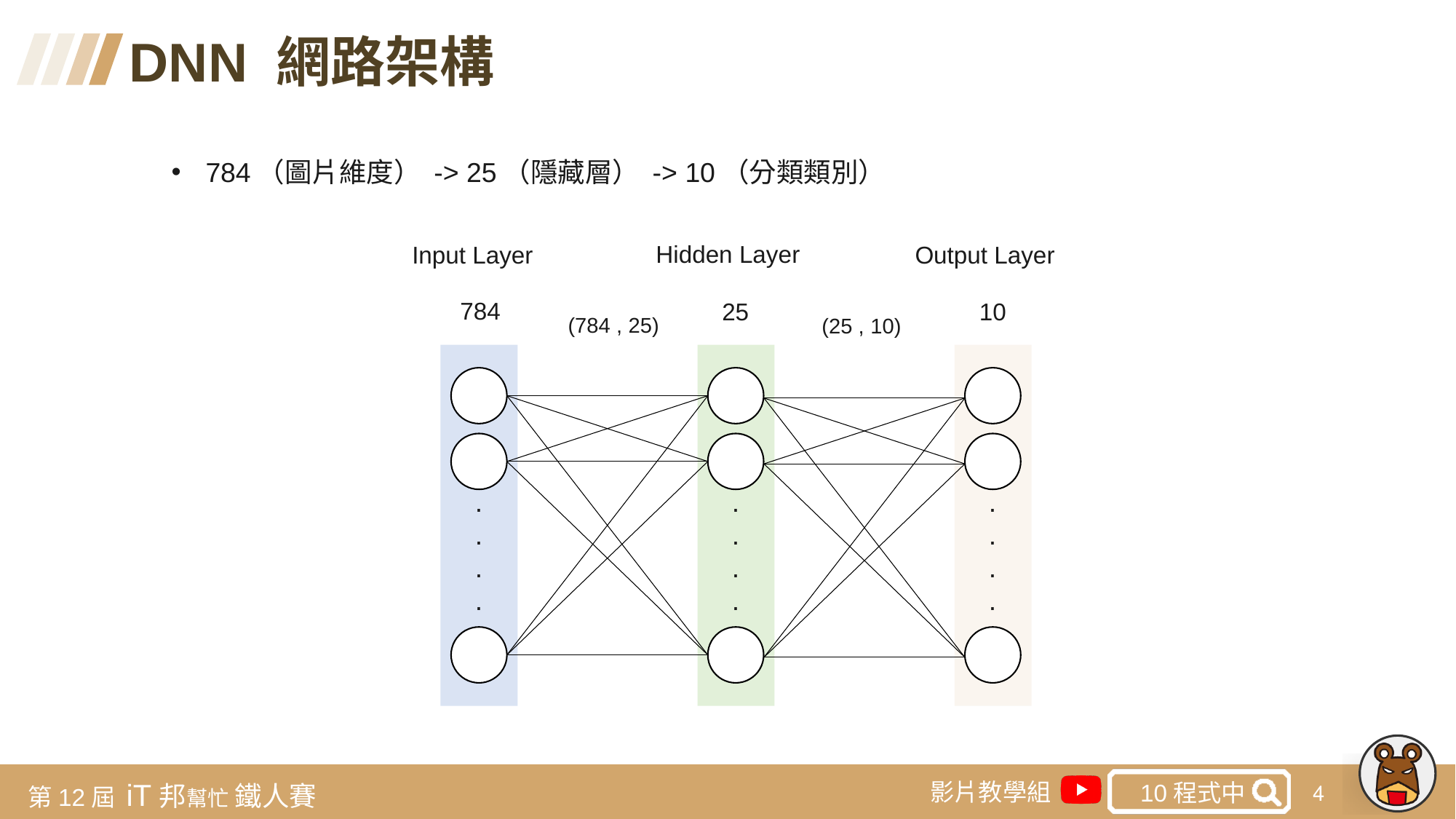

DNN 網路架構
784（圖片維度） -> 25（隱藏層） -> 10（分類類別）
Hidden Layer
Input Layer
Output Layer
784
25
10
(784 , 25)
(25 , 10)

.
.
.
.
.
.
.
.
.
.
.
.